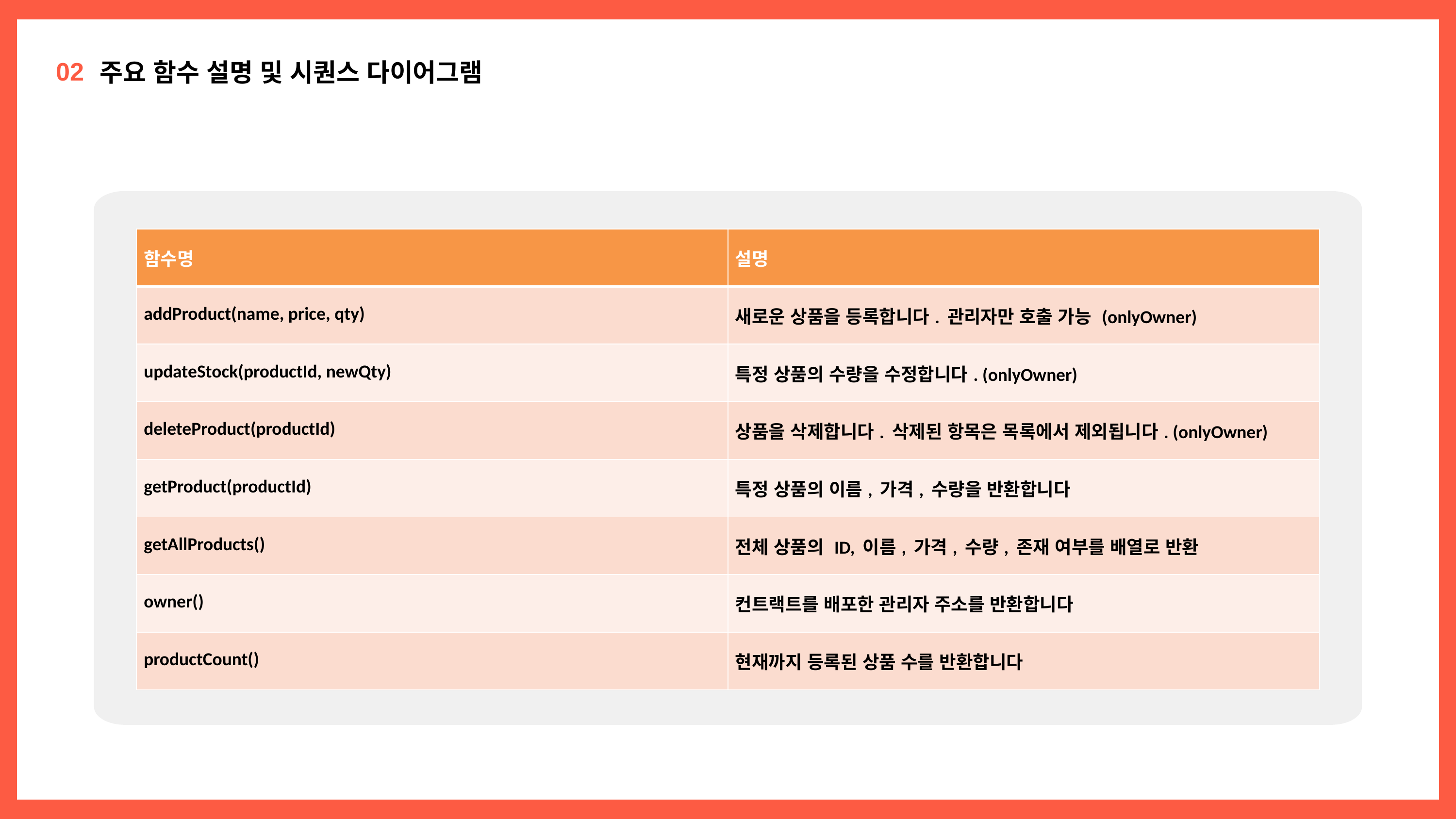

02
주요 함수 설명 및 시퀀스 다이어그램

| 함수명 | 설명 |
| --- | --- |
| addProduct(name, price, qty) | 새로운 상품을 등록합니다. 관리자만 호출 가능 (onlyOwner) |
| updateStock(productId, newQty) | 특정 상품의 수량을 수정합니다. (onlyOwner) |
| deleteProduct(productId) | 상품을 삭제합니다. 삭제된 항목은 목록에서 제외됩니다. (onlyOwner) |
| getProduct(productId) | 특정 상품의 이름, 가격, 수량을 반환합니다 |
| getAllProducts() | 전체 상품의 ID, 이름, 가격, 수량, 존재 여부를 배열로 반환 |
| owner() | 컨트랙트를 배포한 관리자 주소를 반환합니다 |
| productCount() | 현재까지 등록된 상품 수를 반환합니다 |